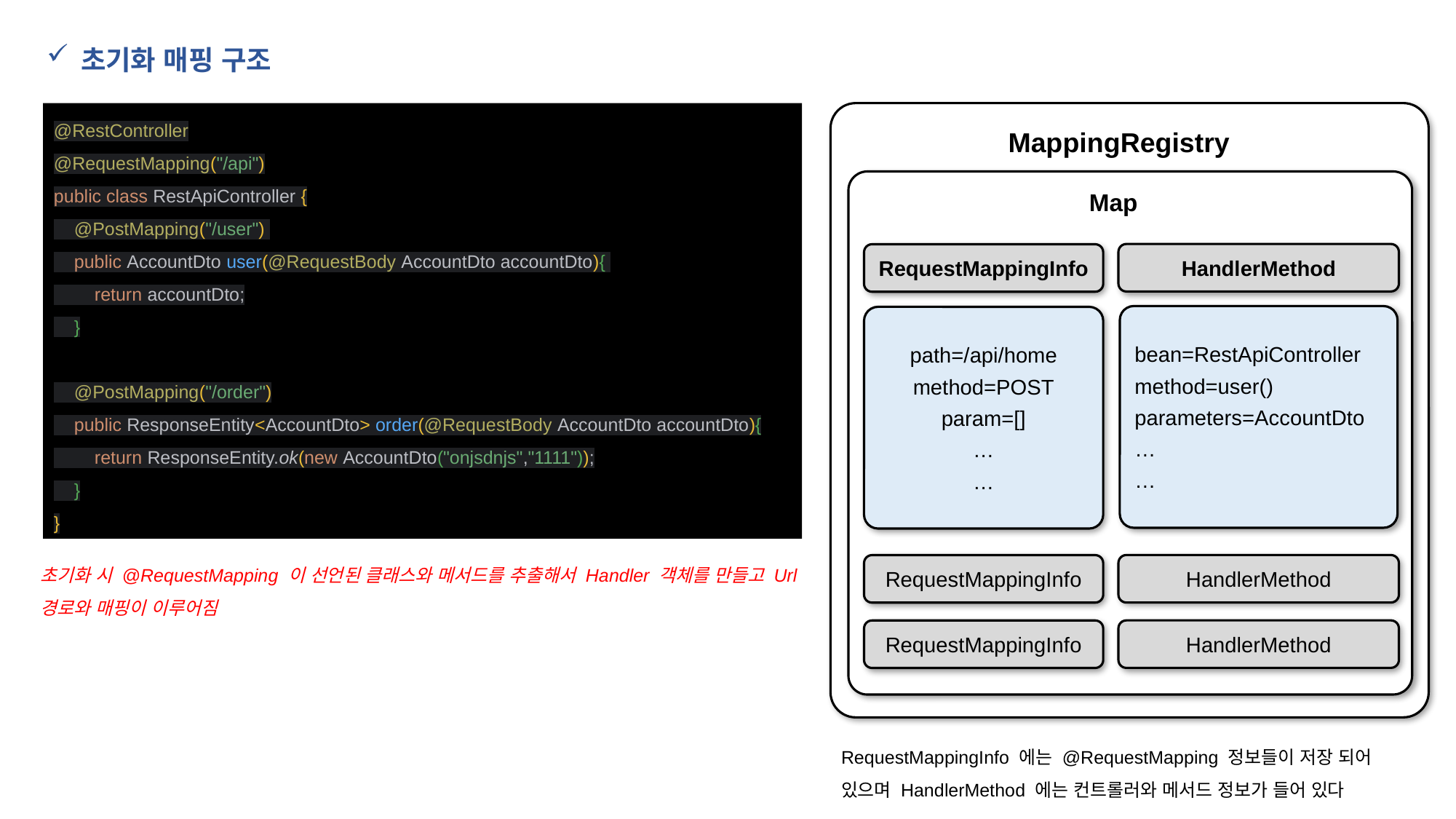

초기화 매핑 구조
@RestController
@RequestMapping("/api")
public class RestApiController {
    @PostMapping("/user")
    public AccountDto user(@RequestBody AccountDto accountDto){
        return accountDto;
    }
    @PostMapping("/order")
    public ResponseEntity<AccountDto> order(@RequestBody AccountDto accountDto){
        return ResponseEntity.ok(new AccountDto("onjsdnjs","1111"));
    }
}
Map

MappingRegistry

Map
HandlerMethod
RequestMappingInfo
bean=RestApiController
method=user()
parameters=AccountDto
…
…
path=/api/home
method=POST
param=[]
…
…
초기화 시 @RequestMapping 이 선언된 클래스와 메서드를 추출해서 Handler 객체를 만들고 Url 경로와 매핑이 이루어짐
HandlerMethod
RequestMappingInfo
HandlerMethod
RequestMappingInfo
RequestMappingInfo 에는 @RequestMapping 정보들이 저장 되어 있으며 HandlerMethod 에는 컨트롤러와 메서드 정보가 들어 있다